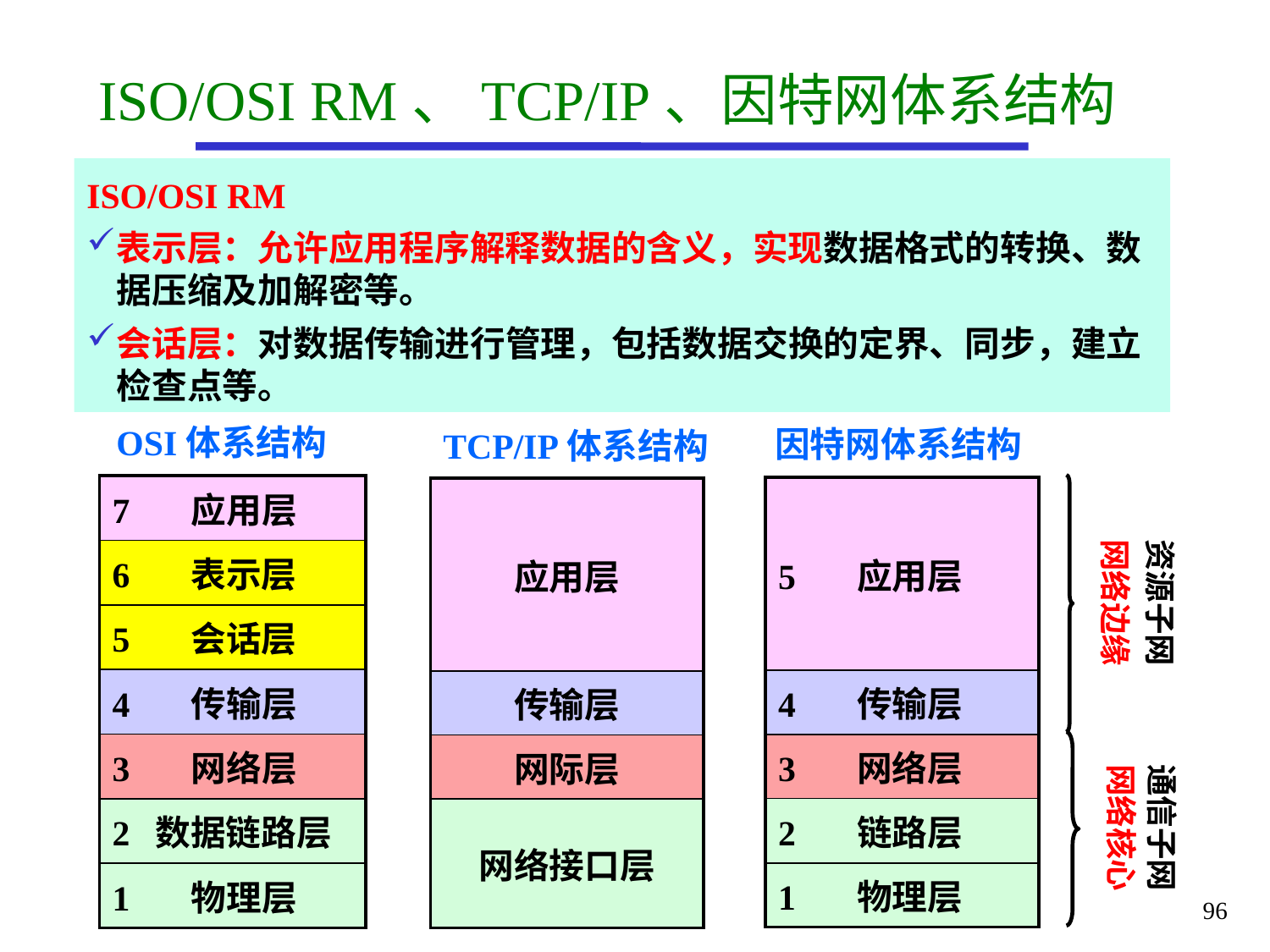

# ISO/OSI RM、TCP/IP、因特网体系结构
ISO/OSI RM
表示层：允许应用程序解释数据的含义，实现数据格式的转换、数据压缩及加解密等。
会话层：对数据传输进行管理，包括数据交换的定界、同步，建立检查点等。
             国际标准化组织 ISO 在1981年提出计算机网络的7层体系结构，简称为OSI参考模型( OSI/RM, Open Systems Interconnection Reference Model) 。
OSI体系结构
因特网体系结构

TCP/IP体系结构

| 7 应用层 |
| --- |
| 6 表示层 |
| 5 会话层 |
| 4 传输层 |
| 3 网络层 |
| 2 数据链路层 |
| 1 物理层 |
| 5 应用层 |
| --- |
| 4 传输层 |
| 3 网络层 |
| 2 链路层 |
| 1 物理层 |
| 应用层 |
| --- |
| 传输层 |
| 网际层 |
| 网络接口层 |
资源子网
网络边缘

通信子网
网络核心
96